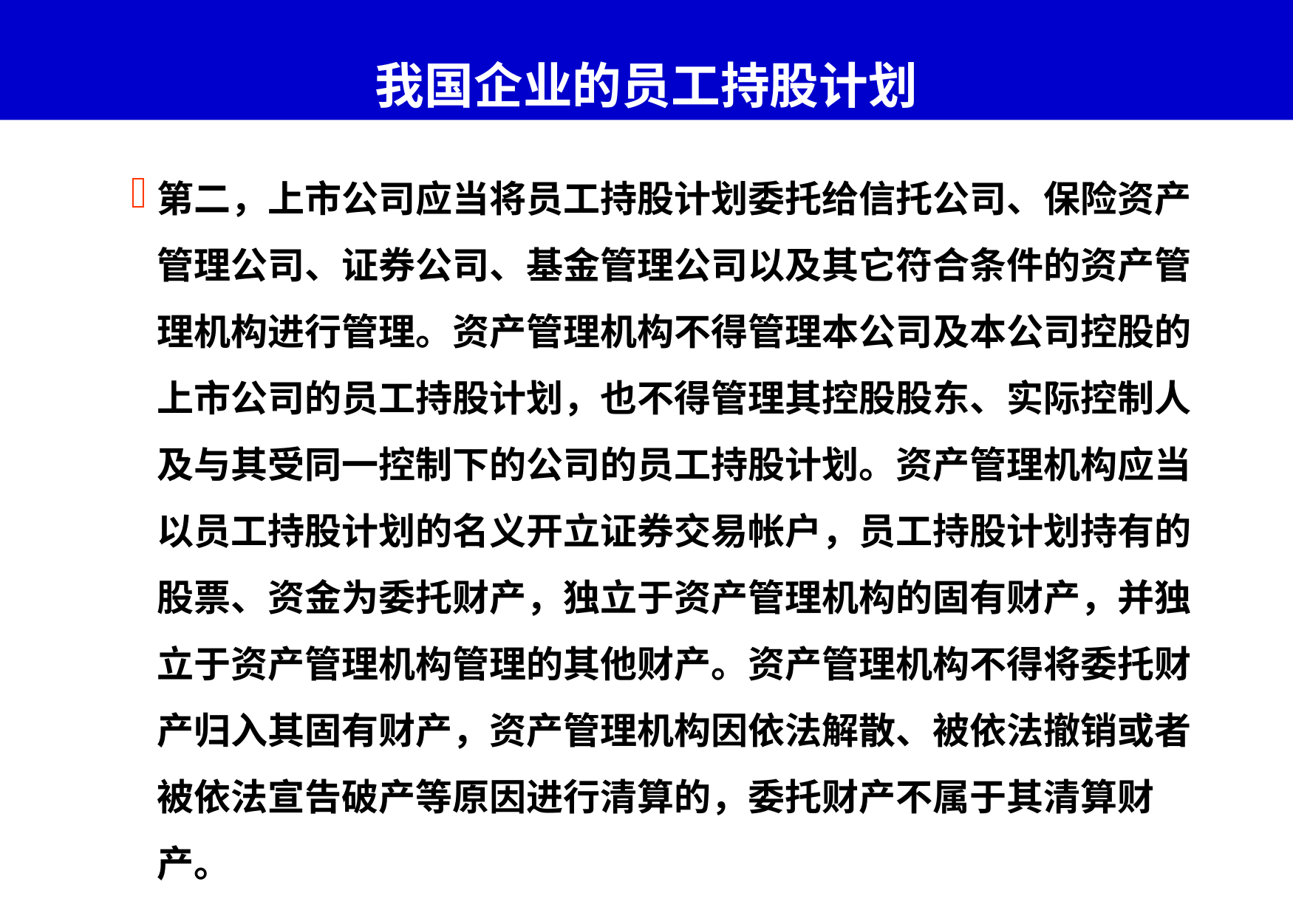

# 我国企业的员工持股计划
第二，上市公司应当将员工持股计划委托给信托公司、保险资产管理公司、证券公司、基金管理公司以及其它符合条件的资产管理机构进行管理。资产管理机构不得管理本公司及本公司控股的上市公司的员工持股计划，也不得管理其控股股东、实际控制人及与其受同一控制下的公司的员工持股计划。资产管理机构应当以员工持股计划的名义开立证券交易帐户，员工持股计划持有的股票、资金为委托财产，独立于资产管理机构的固有财产，并独立于资产管理机构管理的其他财产。资产管理机构不得将委托财产归入其固有财产，资产管理机构因依法解散、被依法撤销或者被依法宣告破产等原因进行清算的，委托财产不属于其清算财产。